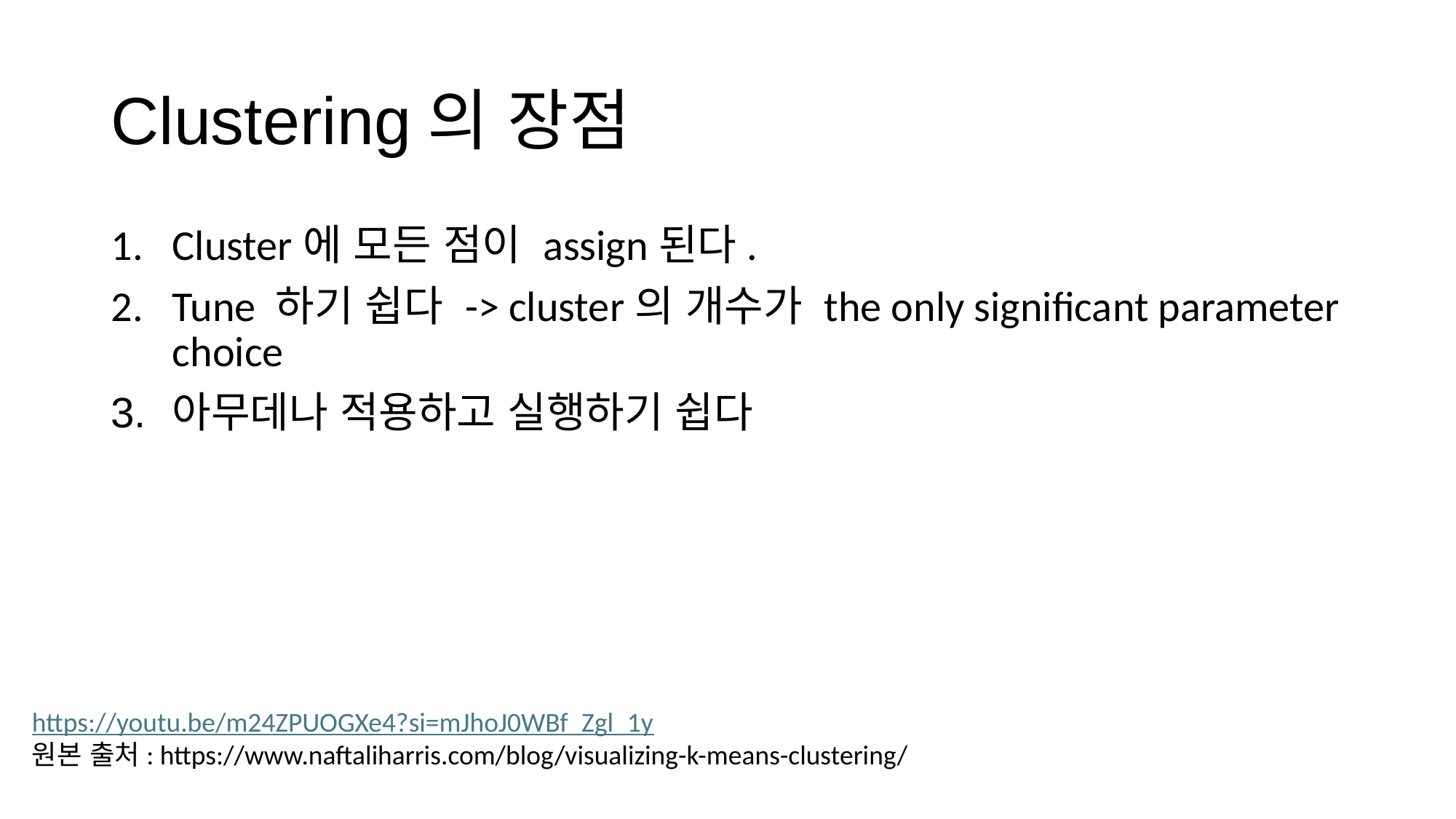

# Clustering의 장점
Cluster에 모든 점이 assign된다.
Tune 하기 쉽다 -> cluster의 개수가 the only significant parameter choice
아무데나 적용하고 실행하기 쉽다
https://youtu.be/m24ZPUOGXe4?si=mJhoJ0WBf_Zgl_1y
원본 출처: https://www.naftaliharris.com/blog/visualizing-k-means-clustering/